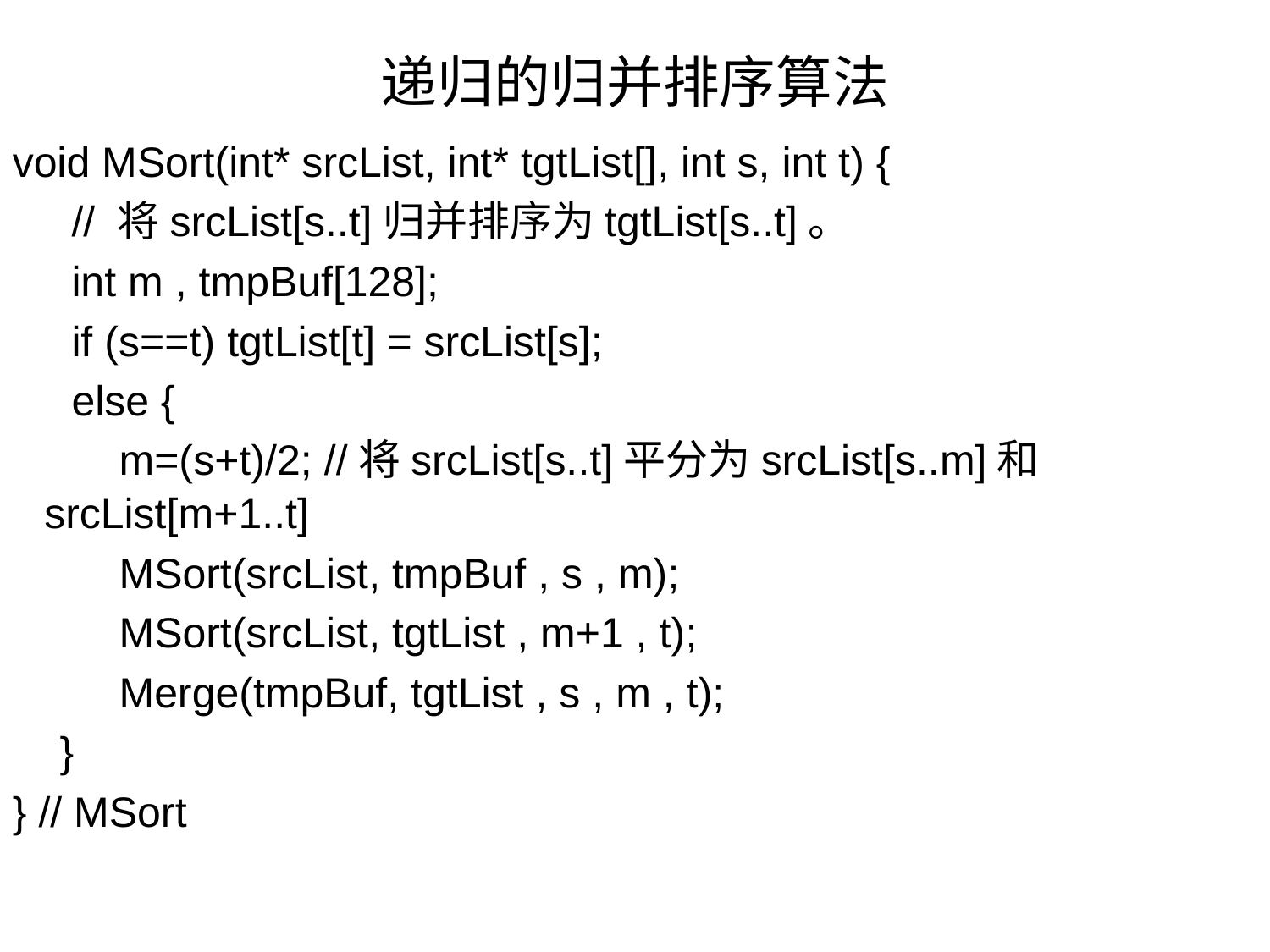

递归的归并排序算法
void MSort(int* srcList, int* tgtList[], int s, int t) {
     // 将srcList[s..t]归并排序为tgtList[s..t]。
     int m , tmpBuf[128];
     if (s==t) tgtList[t] = srcList[s];
     else {
         m=(s+t)/2; //将srcList[s..t]平分为srcList[s..m]和srcList[m+1..t]
         MSort(srcList, tmpBuf , s , m);
         MSort(srcList, tgtList , m+1 , t);
         Merge(tmpBuf, tgtList , s , m , t);
    }
} // MSort